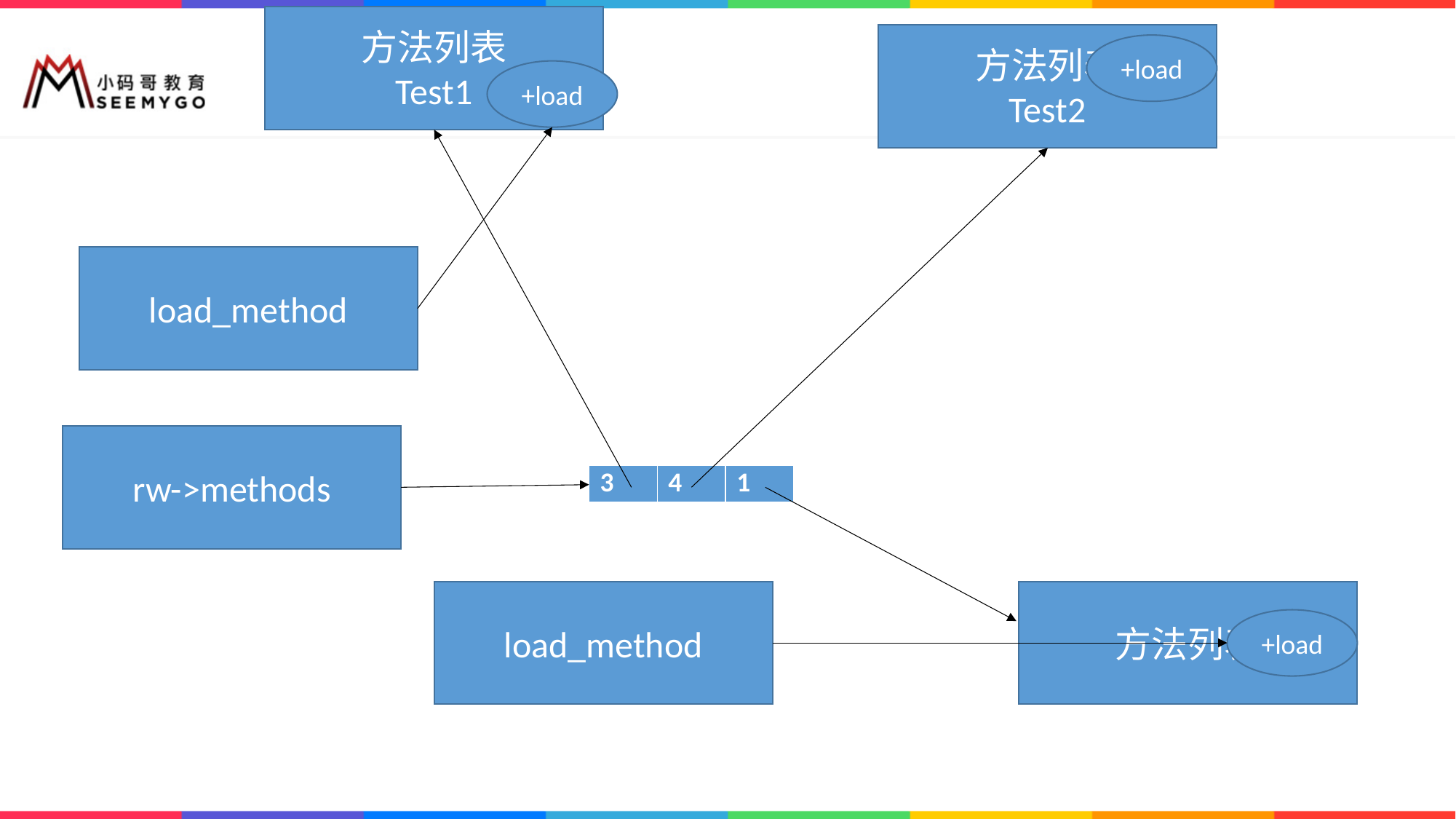

方法列表
Test1
方法列表
Test2
+load
+load
load_method
rw->methods
| 3 | 4 | 1 |
| --- | --- | --- |
load_method
方法列表
+load